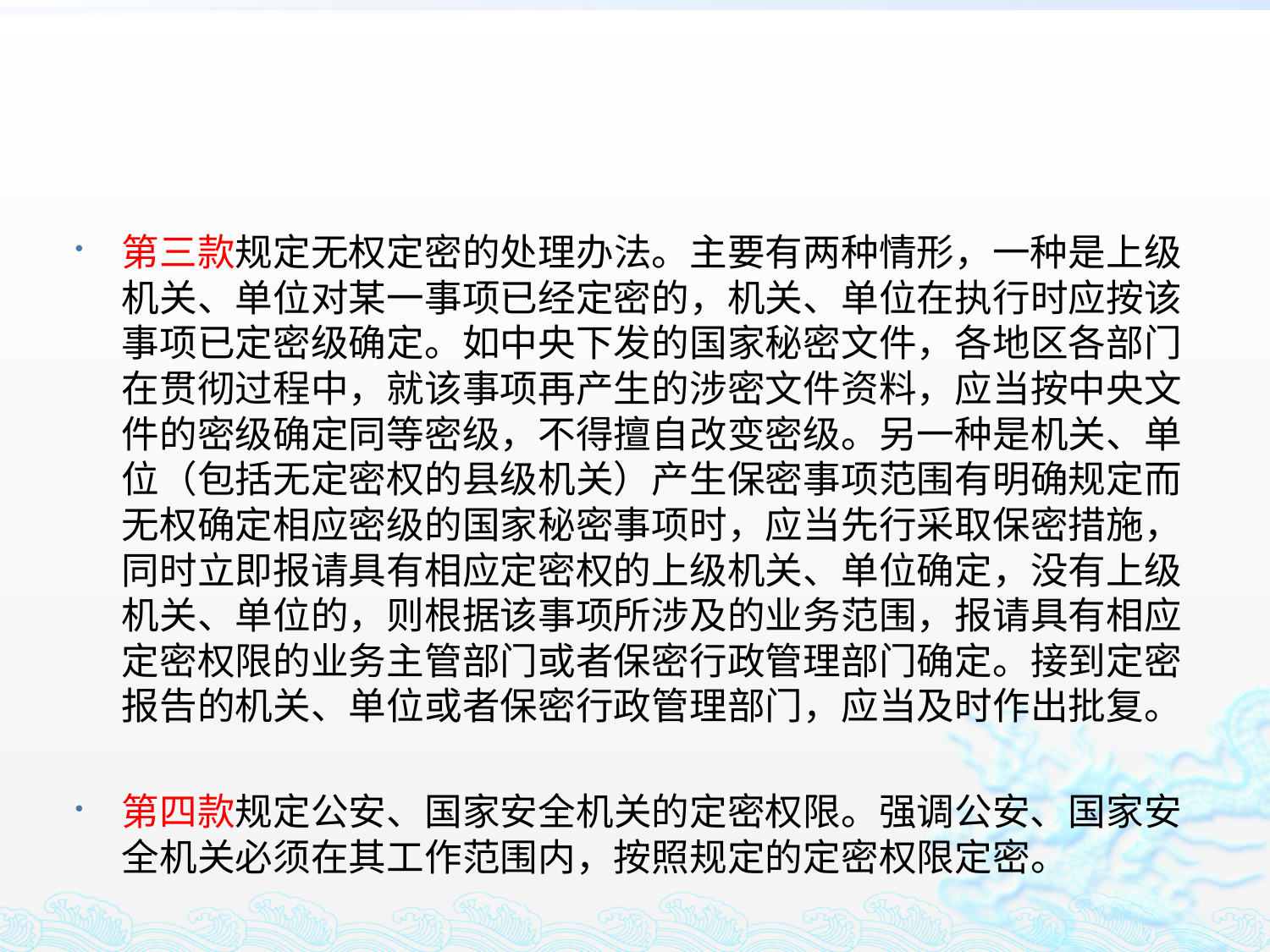

#
第三款规定无权定密的处理办法。主要有两种情形，一种是上级机关、单位对某一事项已经定密的，机关、单位在执行时应按该事项已定密级确定。如中央下发的国家秘密文件，各地区各部门在贯彻过程中，就该事项再产生的涉密文件资料，应当按中央文件的密级确定同等密级，不得擅自改变密级。另一种是机关、单位（包括无定密权的县级机关）产生保密事项范围有明确规定而无权确定相应密级的国家秘密事项时，应当先行采取保密措施，同时立即报请具有相应定密权的上级机关、单位确定，没有上级机关、单位的，则根据该事项所涉及的业务范围，报请具有相应定密权限的业务主管部门或者保密行政管理部门确定。接到定密报告的机关、单位或者保密行政管理部门，应当及时作出批复。

第四款规定公安、国家安全机关的定密权限。强调公安、国家安全机关必须在其工作范围内，按照规定的定密权限定密。